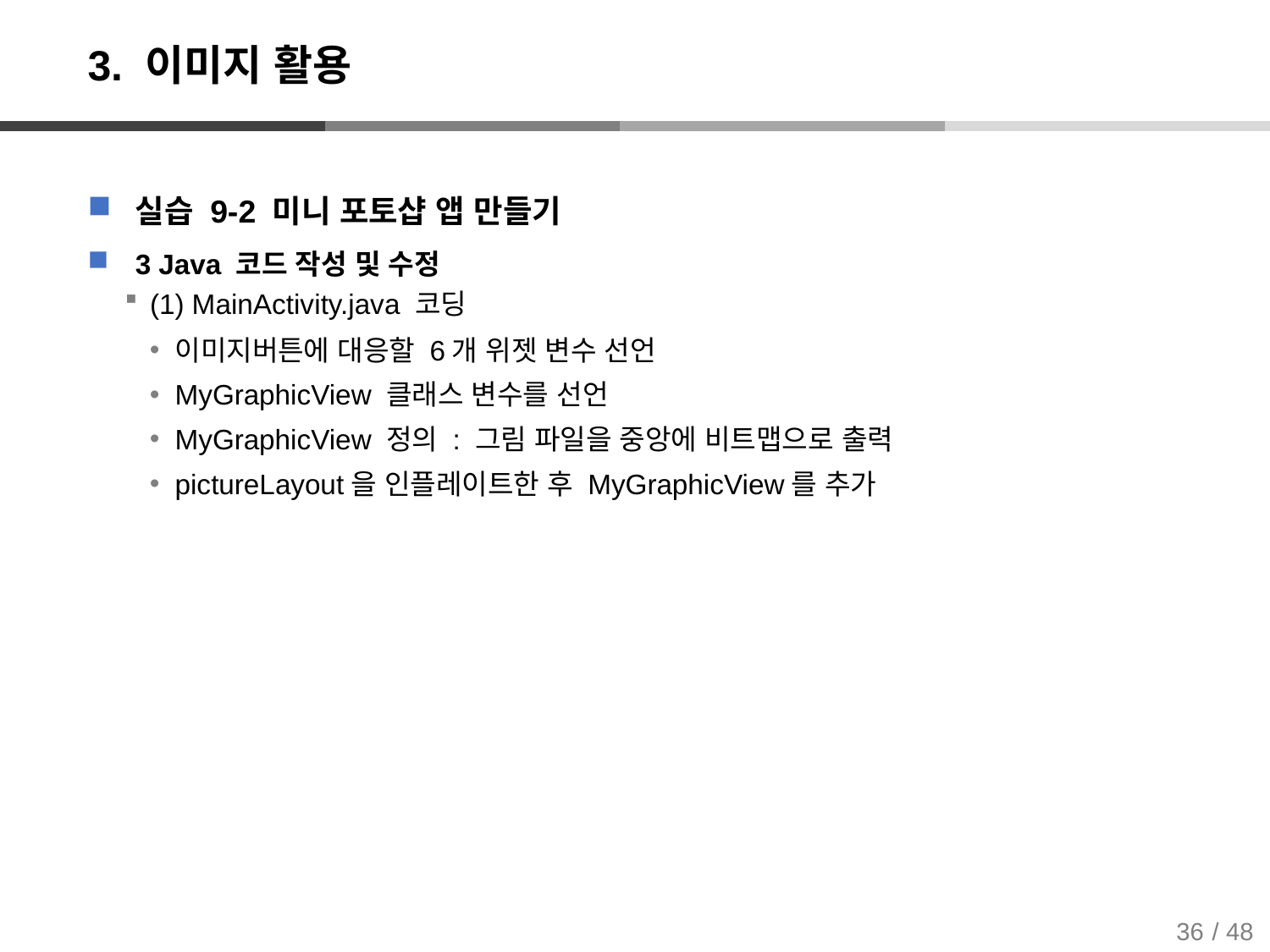

# 3. 이미지 활용
실습 9-2 미니 포토샵 앱 만들기
3 Java 코드 작성 및 수정
(1) MainActivity.java 코딩
이미지버튼에 대응할 6개 위젯 변수 선언
MyGraphicView 클래스 변수를 선언
MyGraphicView 정의 : 그림 파일을 중앙에 비트맵으로 출력
pictureLayout을 인플레이트한 후 MyGraphicView를 추가